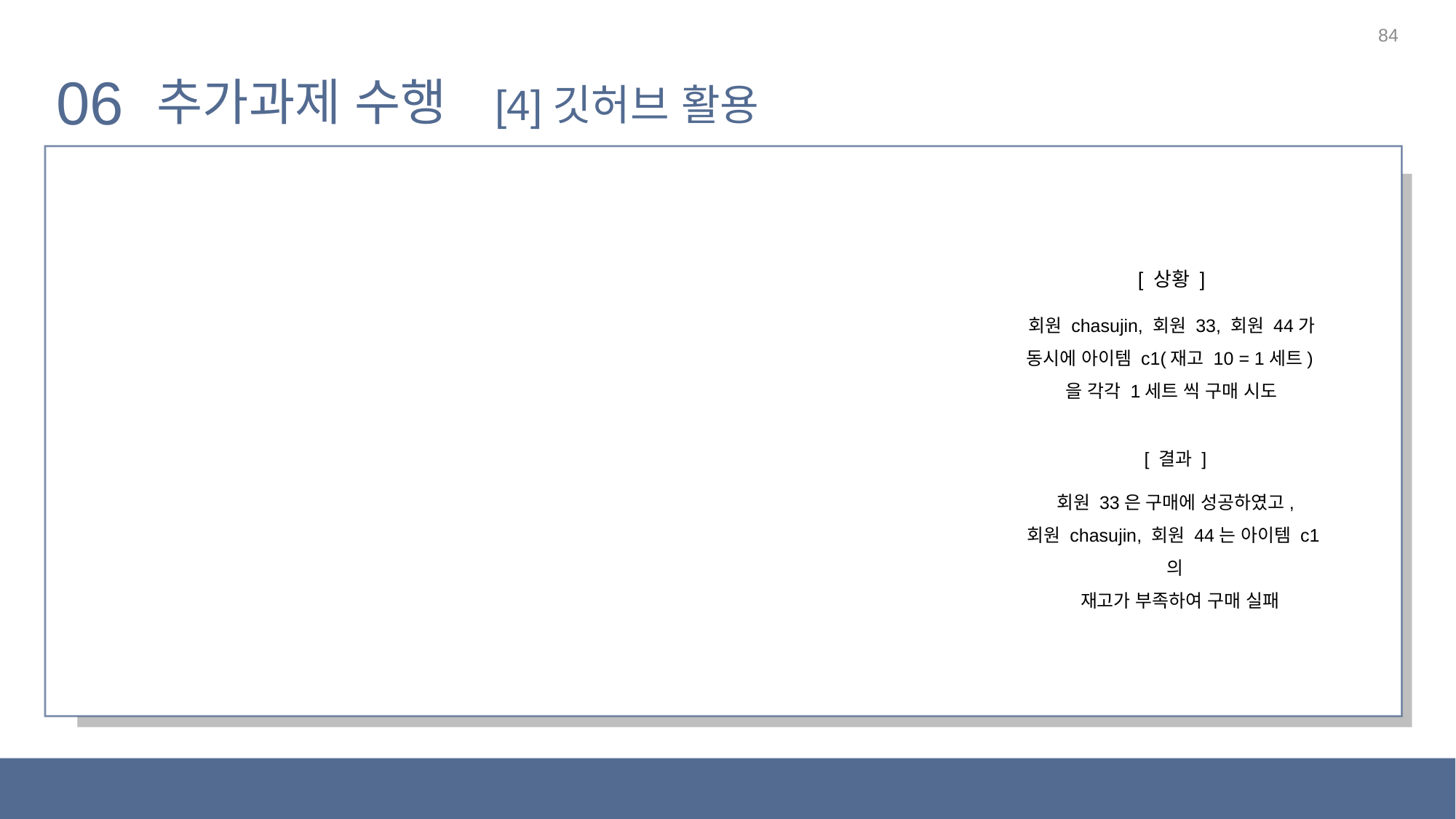

84
06
추가과제 수행   [4]깃허브 활용
[ 상황 ]

회원 chasujin, 회원 33, 회원 44가 동시에 아이템 c1(재고 10 = 1세트)을 각각 1세트 씩 구매 시도
[ 결과 ]

회원 33은 구매에 성공하였고,
회원 chasujin, 회원 44는 아이템 c1의
 재고가 부족하여 구매 실패